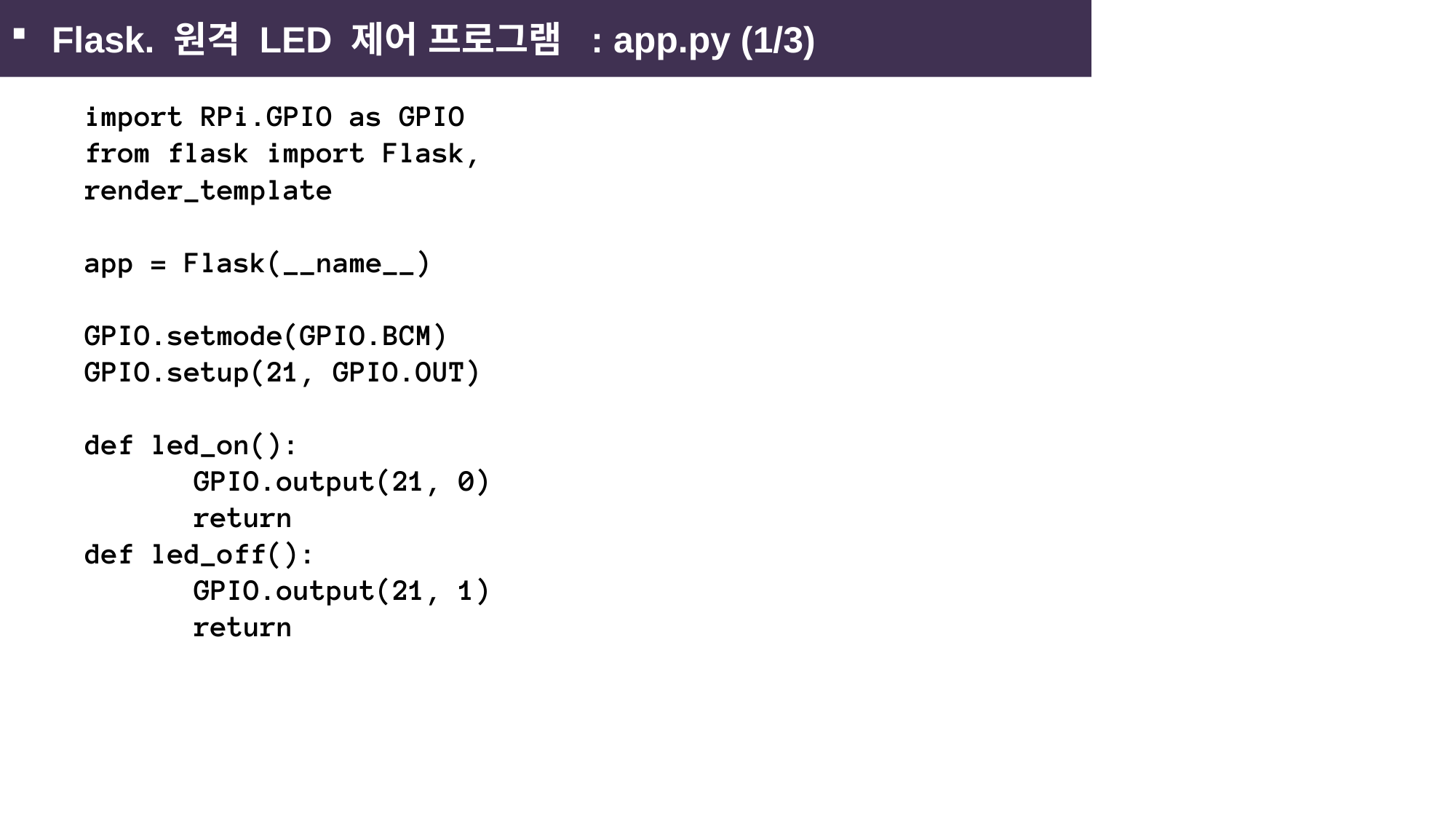

Flask. 원격 LED 제어 프로그램  : app.py (1/3)

import RPi.GPIO as GPIO
from flask import Flask, render_template

app = Flask(__name__)

GPIO.setmode(GPIO.BCM)
GPIO.setup(21, GPIO.OUT)

def led_on():
	GPIO.output(21, 0)
	return
def led_off():
	GPIO.output(21, 1)
	return